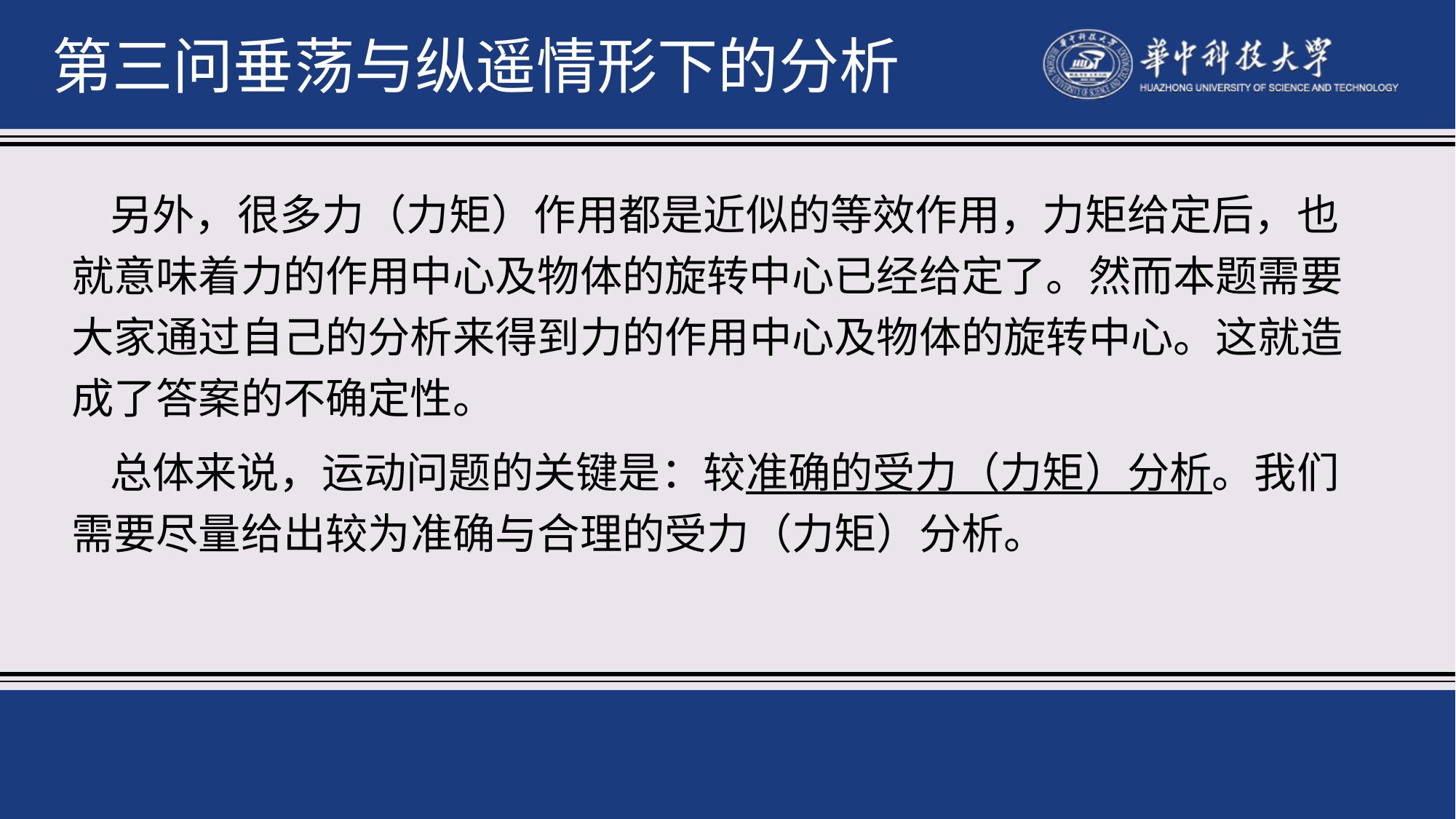

第三问垂荡与纵遥情形下的分析
   另外，很多力（力矩）作用都是近似的等效作用，力矩给定后，也就意味着力的作用中心及物体的旋转中心已经给定了。然而本题需要大家通过自己的分析来得到力的作用中心及物体的旋转中心。这就造成了答案的不确定性。
   总体来说，运动问题的关键是：较准确的受力（力矩）分析。我们需要尽量给出较为准确与合理的受力（力矩）分析。